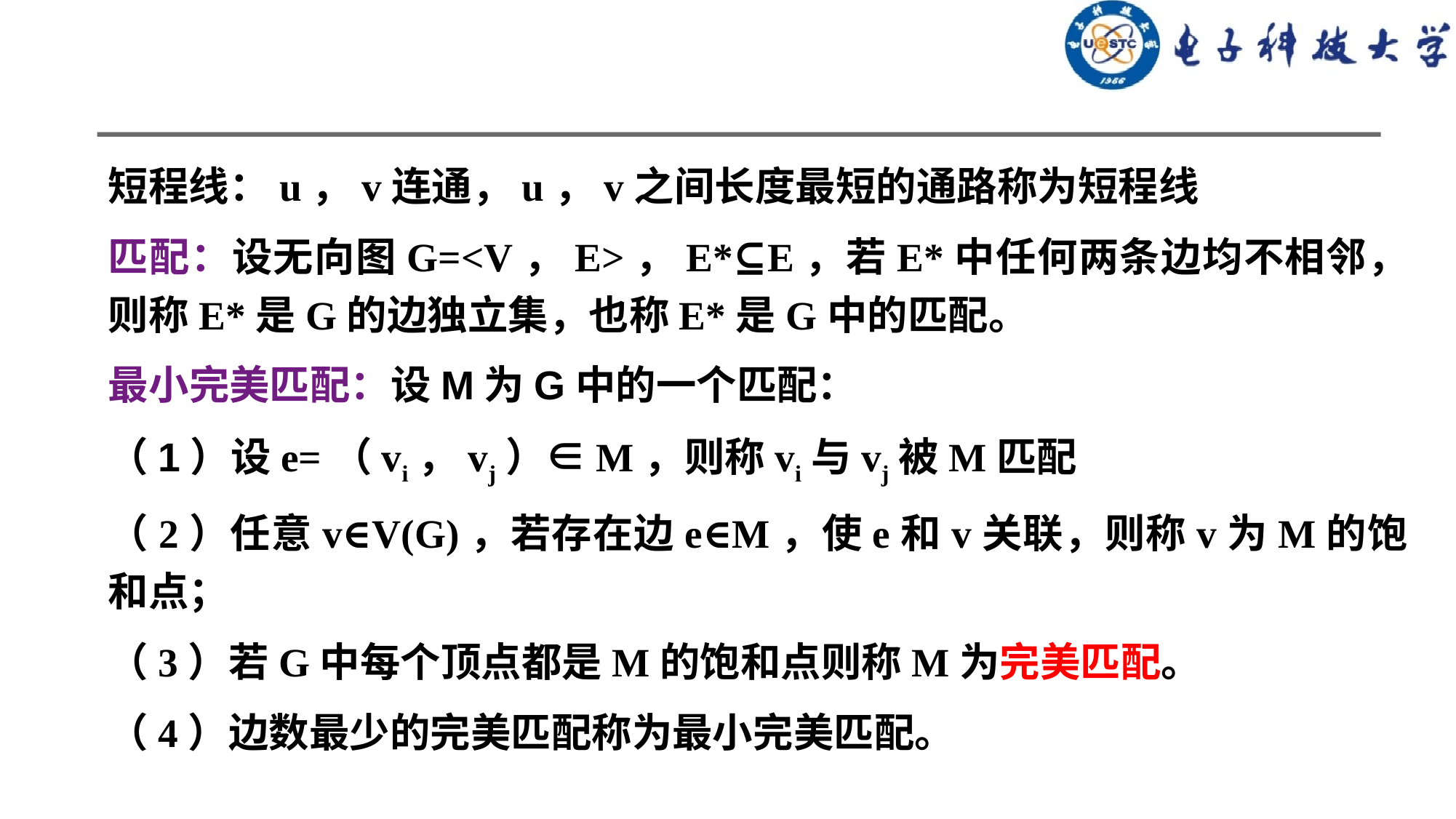

#
短程线：u，v连通，u，v之间长度最短的通路称为短程线
匹配：设无向图G=<V，E>，E*⊆E，若E*中任何两条边均不相邻，则称E*是G的边独立集，也称E*是G中的匹配。
最小完美匹配：设M为G中的一个匹配：
（1）设e=（vi，vj）∈M，则称vi与vj被M匹配
（2）任意v∈V(G)，若存在边e∈M，使e和v关联，则称v为M的饱和点；
（3）若G中每个顶点都是M的饱和点则称M为完美匹配。
（4）边数最少的完美匹配称为最小完美匹配。